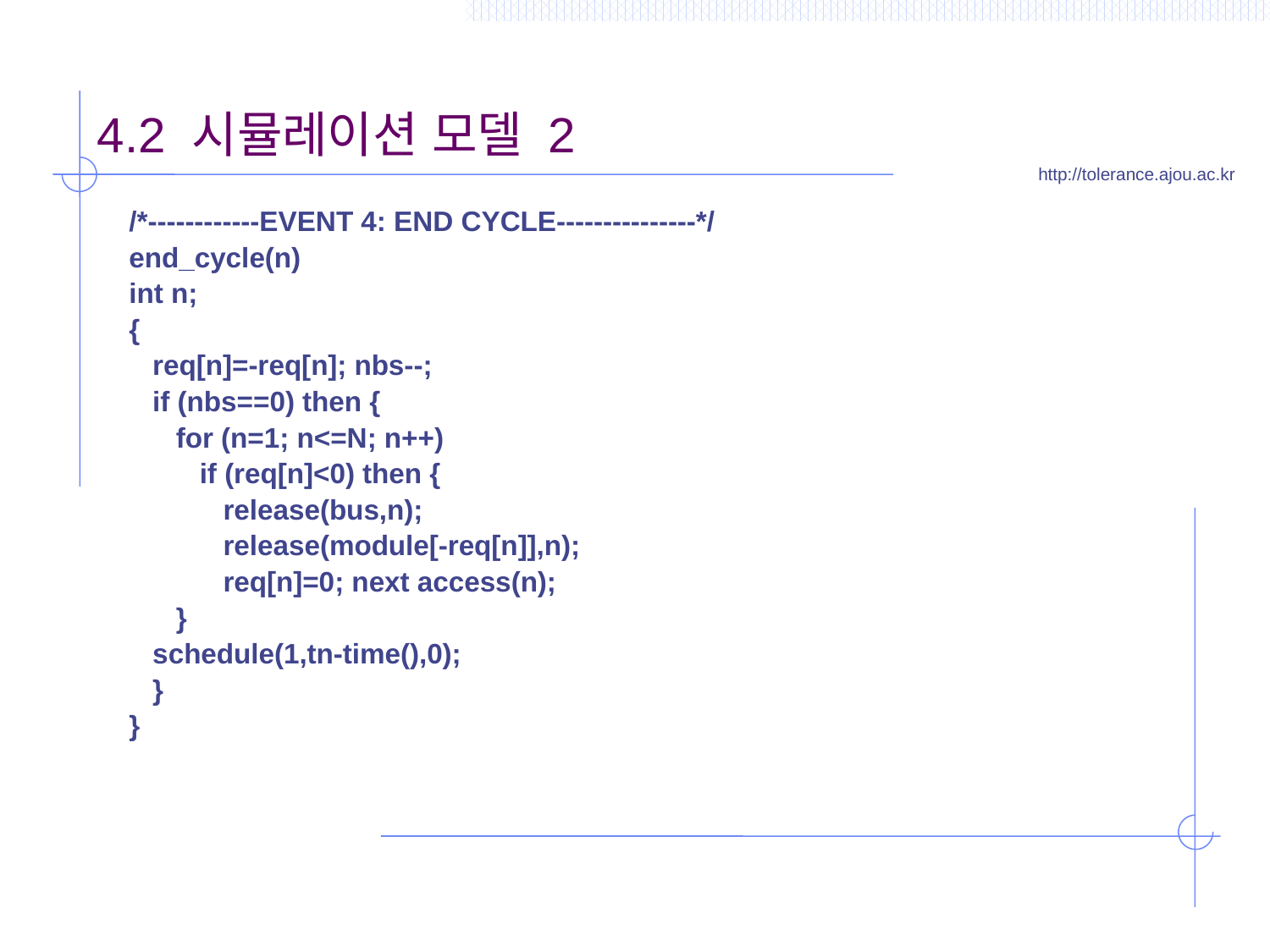

# 4.2 시뮬레이션 모델 2
/*------------EVENT 4: END CYCLE---------------*/
end_cycle(n)
int n;
{
   req[n]=-req[n]; nbs--;
   if (nbs==0) then {
      for (n=1; n<=N; n++)
         if (req[n]<0) then {
            release(bus,n);
            release(module[-req[n]],n);
            req[n]=0; next access(n);
      }
   schedule(1,tn-time(),0);
   }
}